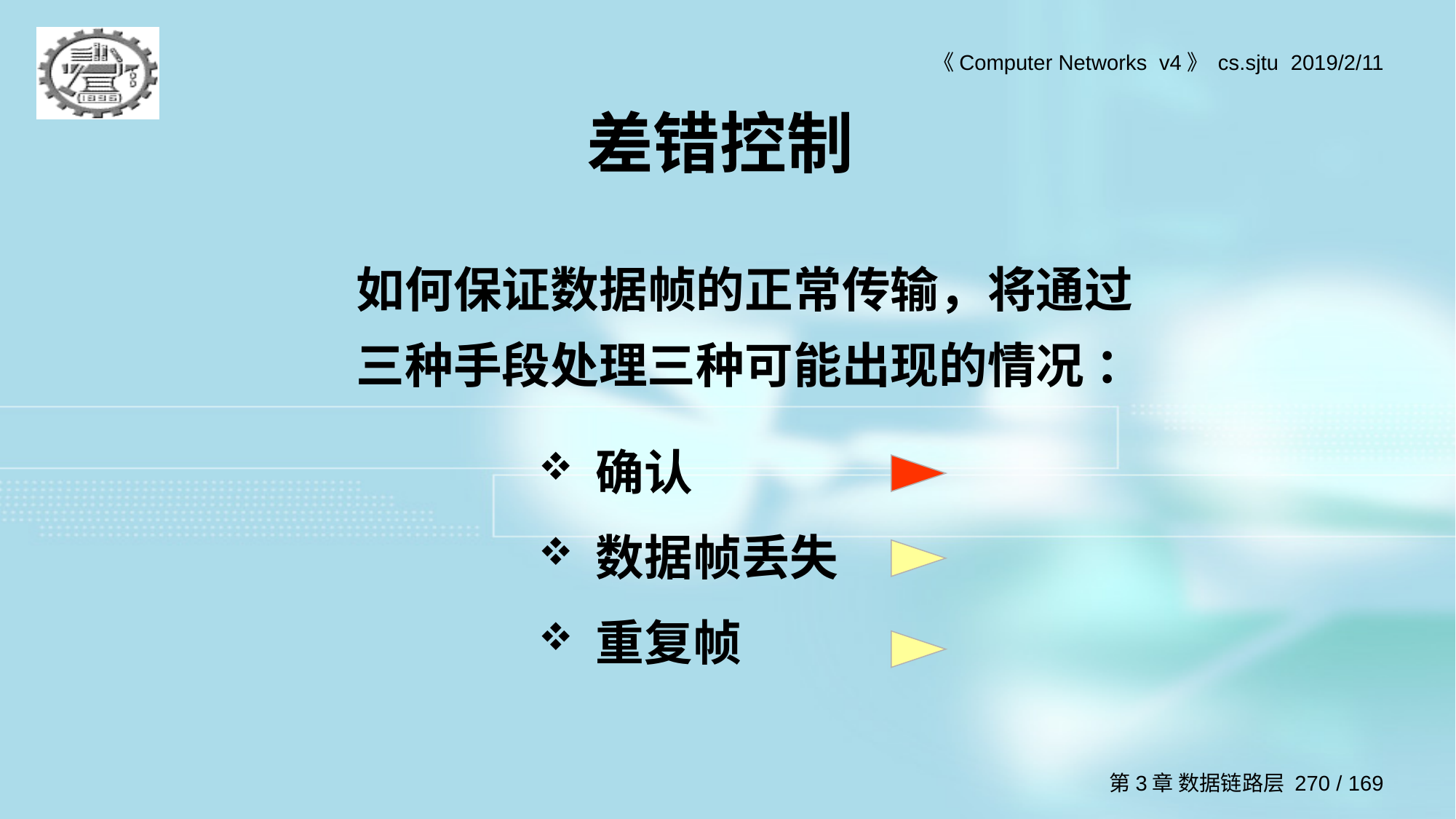

# 差错控制

如何保证数据帧的正常传输，将通过三种手段处理三种可能出现的情况 ：
确认
数据帧丢失
重复帧